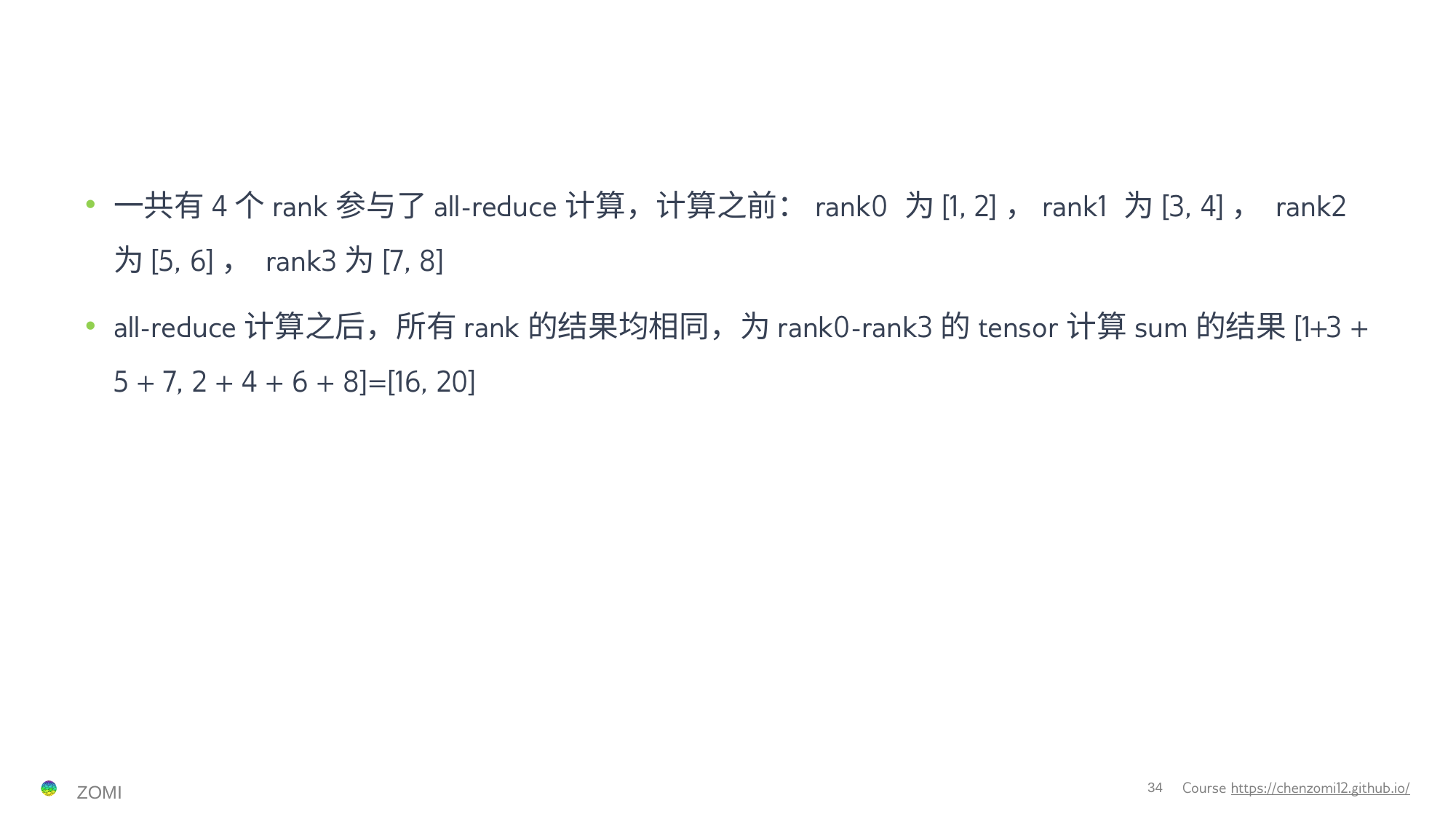

#
一共有4个rank参与了all-reduce计算，计算之前：rank0 为[1, 2]，rank1 为[3, 4]， rank2为[5, 6]， rank3为[7, 8]
all-reduce计算之后，所有rank的结果均相同，为rank0-rank3的tensor计算sum的结果[1+3 + 5 + 7, 2 + 4 + 6 + 8]=[16, 20]